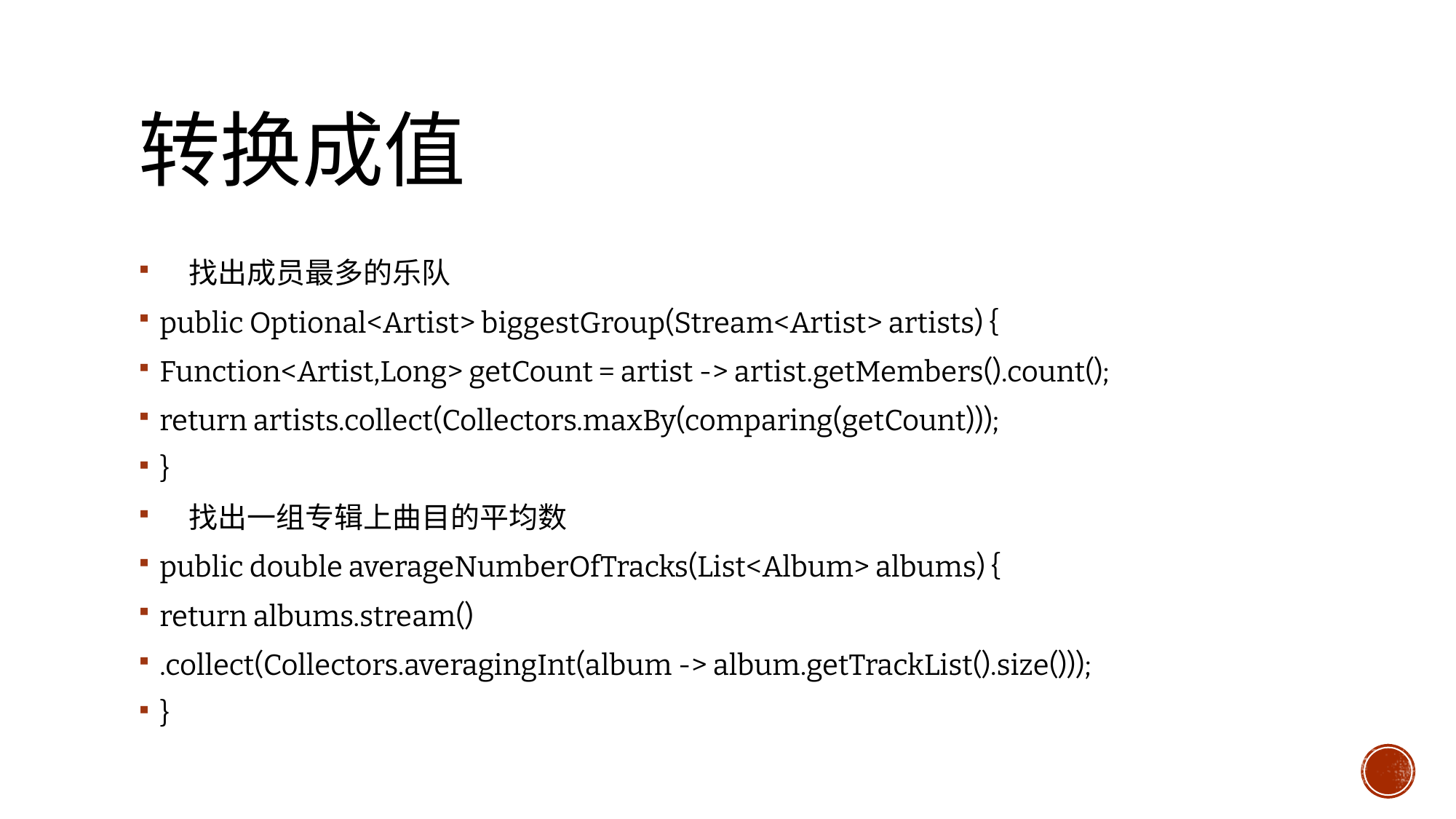

# 转换成值
　找出成员最多的乐队
public Optional<Artist> biggestGroup(Stream<Artist> artists) {
Function<Artist,Long> getCount = artist -> artist.getMembers().count();
return artists.collect(Collectors.maxBy(comparing(getCount)));
}
　找出一组专辑上曲目的平均数
public double averageNumberOfTracks(List<Album> albums) {
return albums.stream()
.collect(Collectors.averagingInt(album -> album.getTrackList().size()));
}